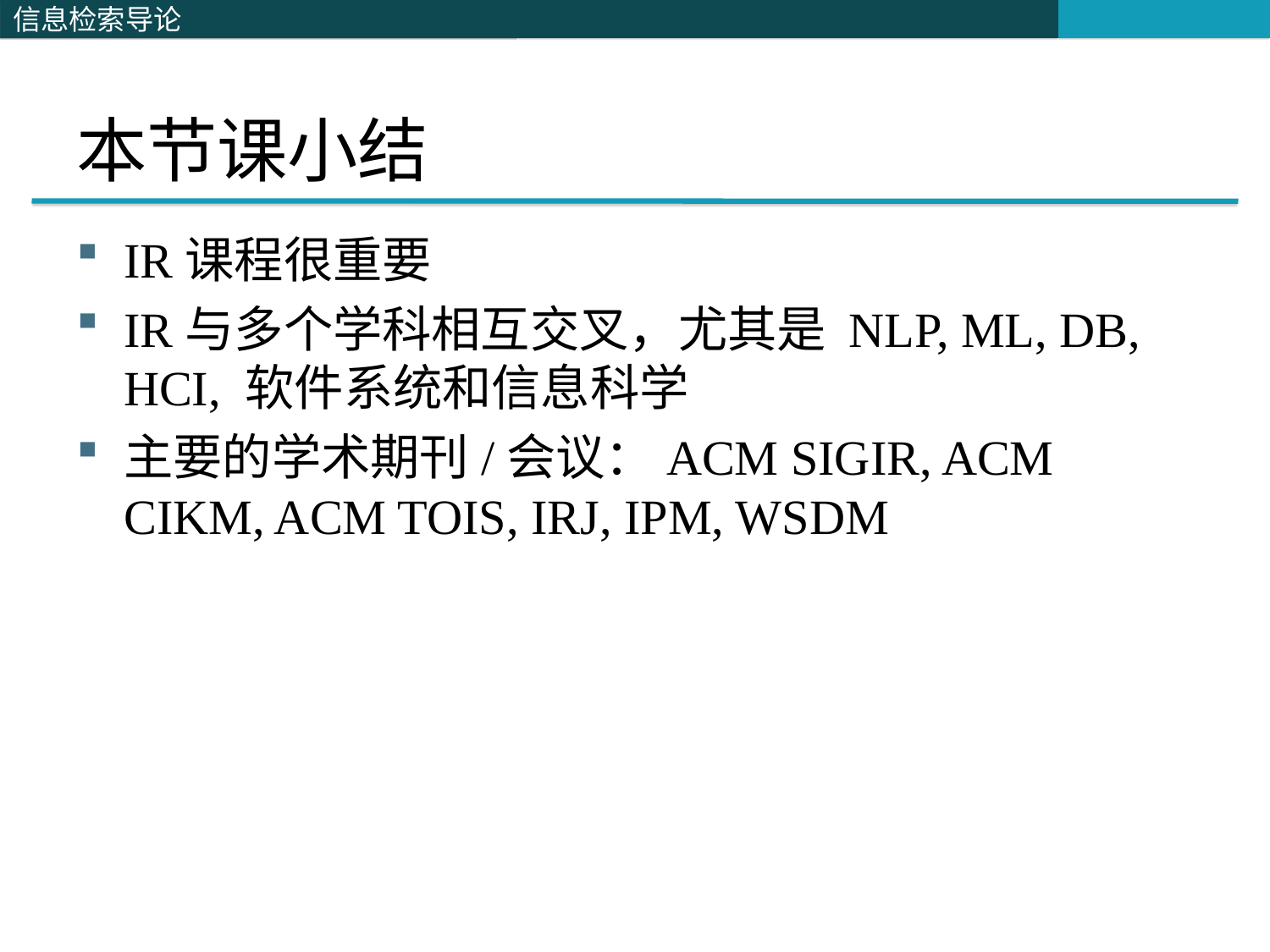

# 本节课小结
IR课程很重要
IR与多个学科相互交叉，尤其是 NLP, ML, DB, HCI, 软件系统和信息科学
主要的学术期刊/会议：ACM SIGIR, ACM CIKM, ACM TOIS, IRJ, IPM, WSDM